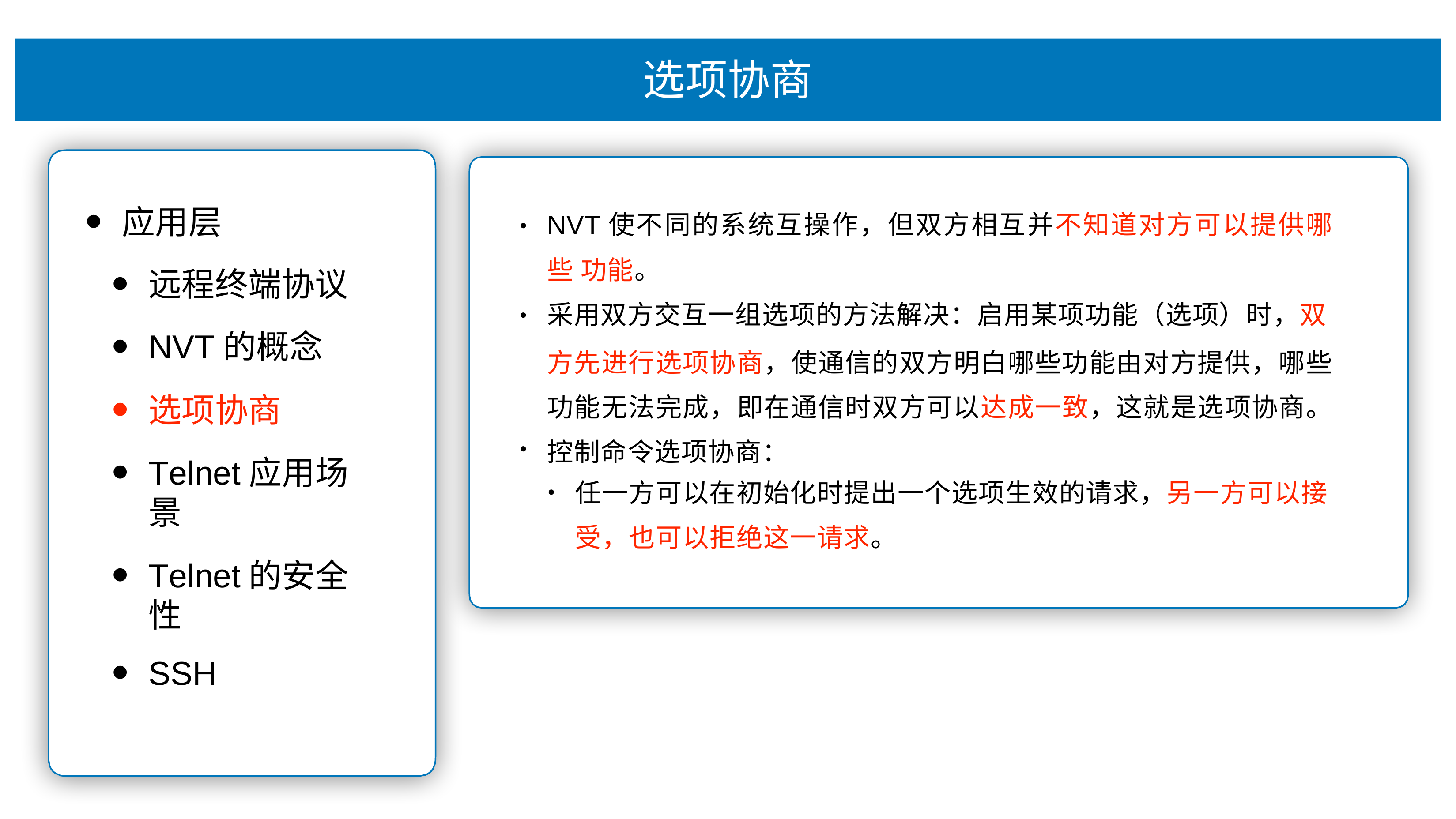

# 选项协商

NVT使不同的系统互操作，但双⽅相互并不知道对⽅可以提供哪些 功能。
采⽤双⽅交互⼀组选项的⽅法解决：启⽤某项功能（选项）时，双
⽅先进⾏选项协商，使通信的双⽅明⽩哪些功能由对⽅提供，哪些 功能⽆法完成，即在通信时双⽅可以达成⼀致，这就是选项协商。 控制命令选项协商：
任⼀⽅可以在初始化时提出⼀个选项⽣效的请求，另⼀⽅可以接
受，也可以拒绝这⼀请求。
应⽤层
远程终端协议
NVT的概念
选项协商
Telnet应⽤场景
Telnet的安全性
SSH
•
•
•